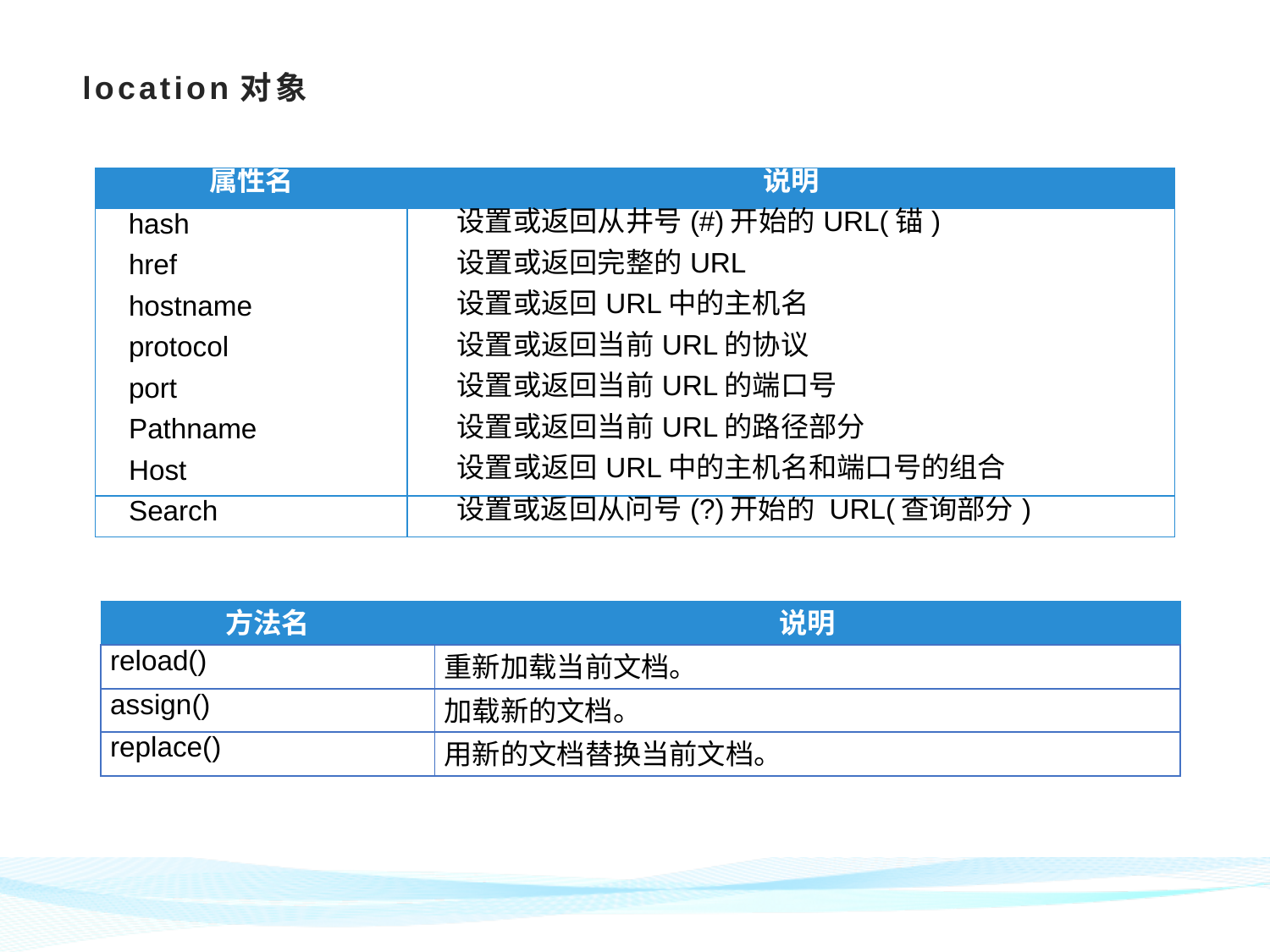

# location对象
| 属性名 | 说明 |
| --- | --- |
| hash | 设置或返回从井号(#)开始的URL(锚) |
| href | 设置或返回完整的URL |
| hostname | 设置或返回URL中的主机名 |
| protocol | 设置或返回当前URL的协议 |
| port | 设置或返回当前URL的端口号 |
| Pathname | 设置或返回当前URL的路径部分 |
| Host | 设置或返回URL中的主机名和端口号的组合 |
| Search | 设置或返回从问号(?)开始的 URL(查询部分) |
| 方法名 | 说明 |
| --- | --- |
| reload() | 重新加载当前文档。 |
| assign() | 加载新的文档。 |
| replace() | 用新的文档替换当前文档。 |